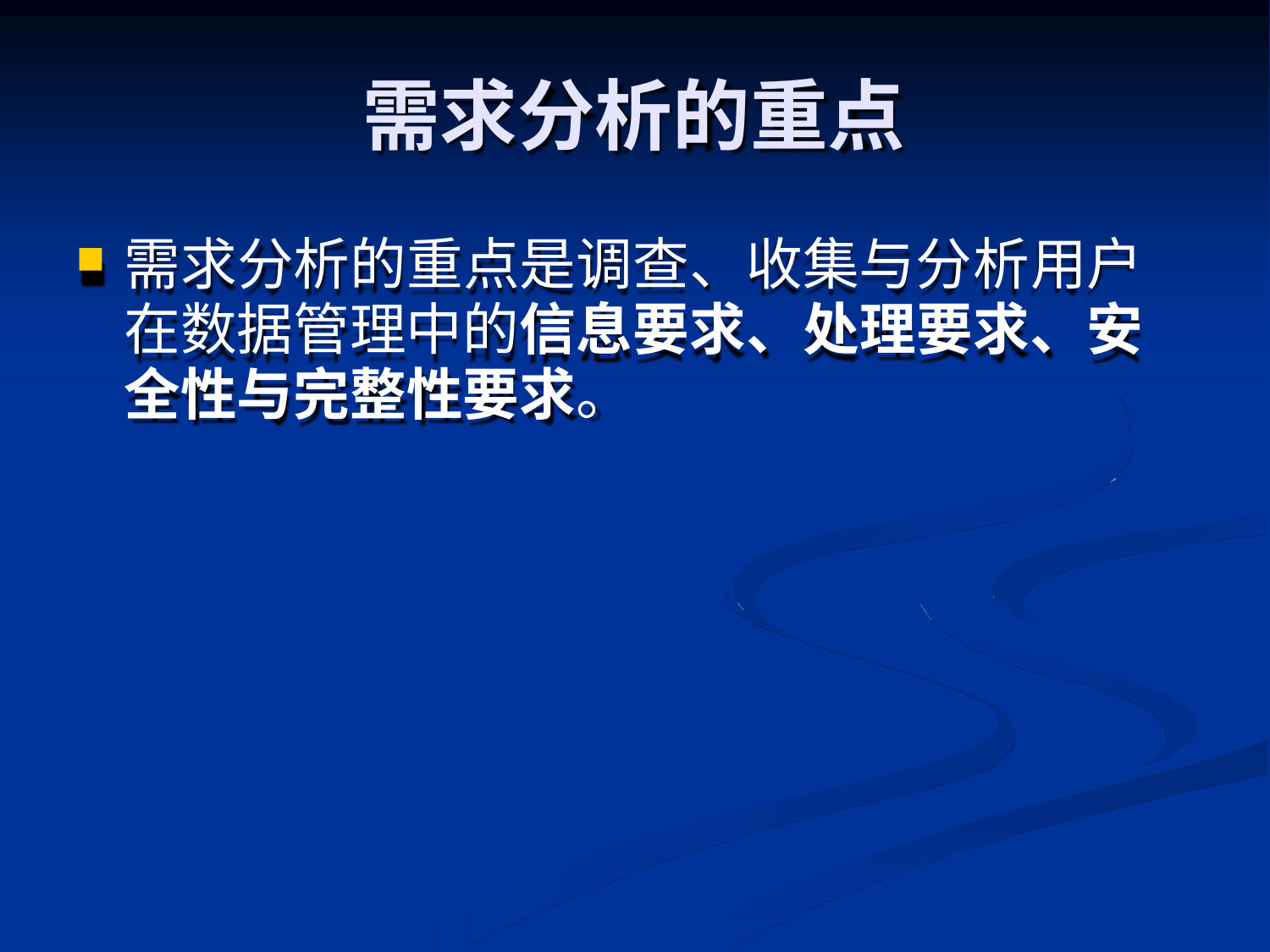

# 需求分析的重点

需求分析的重点是调查、收集与分析用户 在数据管理中的信息要求、处理要求、安 全性与完整性要求。